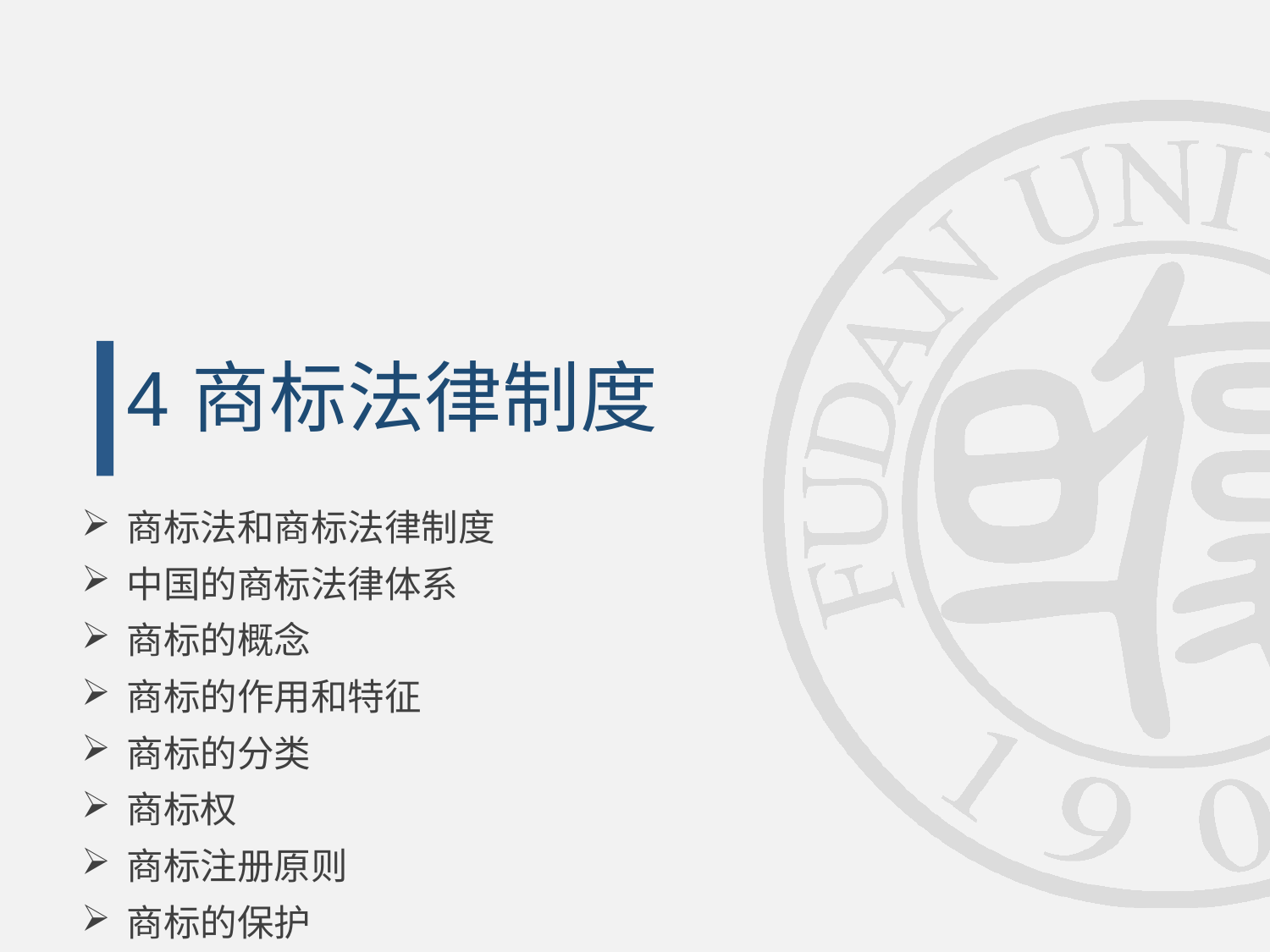

4
# 商标法律制度
商标法和商标法律制度
中国的商标法律体系
商标的概念
商标的作用和特征
商标的分类
商标权
商标注册原则
商标的保护